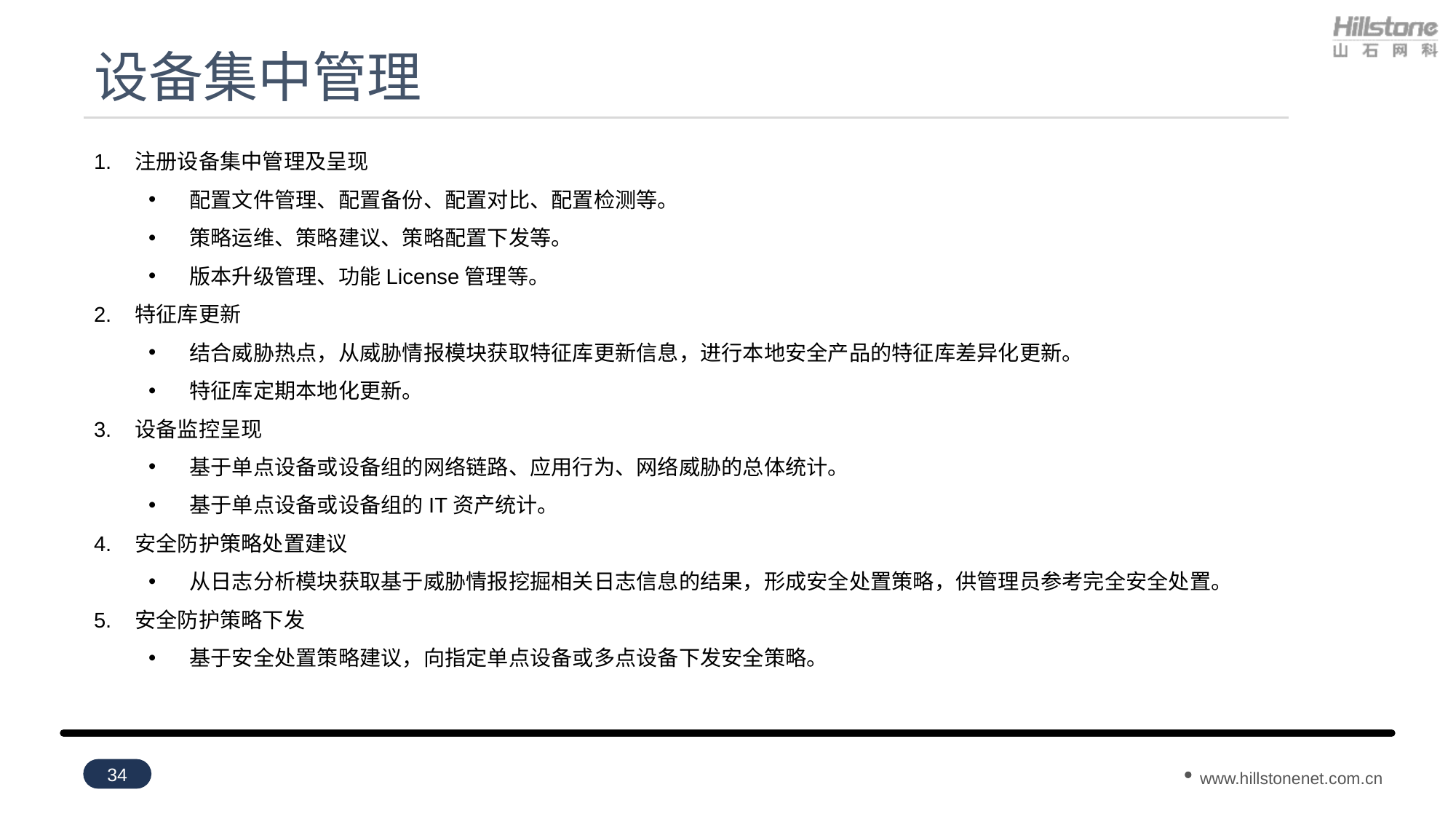

# 设备集中管理
注册设备集中管理及呈现
配置文件管理、配置备份、配置对比、配置检测等。
策略运维、策略建议、策略配置下发等。
版本升级管理、功能License管理等。
特征库更新
结合威胁热点，从威胁情报模块获取特征库更新信息，进行本地安全产品的特征库差异化更新。
特征库定期本地化更新。
设备监控呈现
基于单点设备或设备组的网络链路、应用行为、网络威胁的总体统计。
基于单点设备或设备组的IT资产统计。
安全防护策略处置建议
从日志分析模块获取基于威胁情报挖掘相关日志信息的结果，形成安全处置策略，供管理员参考完全安全处置。
安全防护策略下发
基于安全处置策略建议，向指定单点设备或多点设备下发安全策略。

34